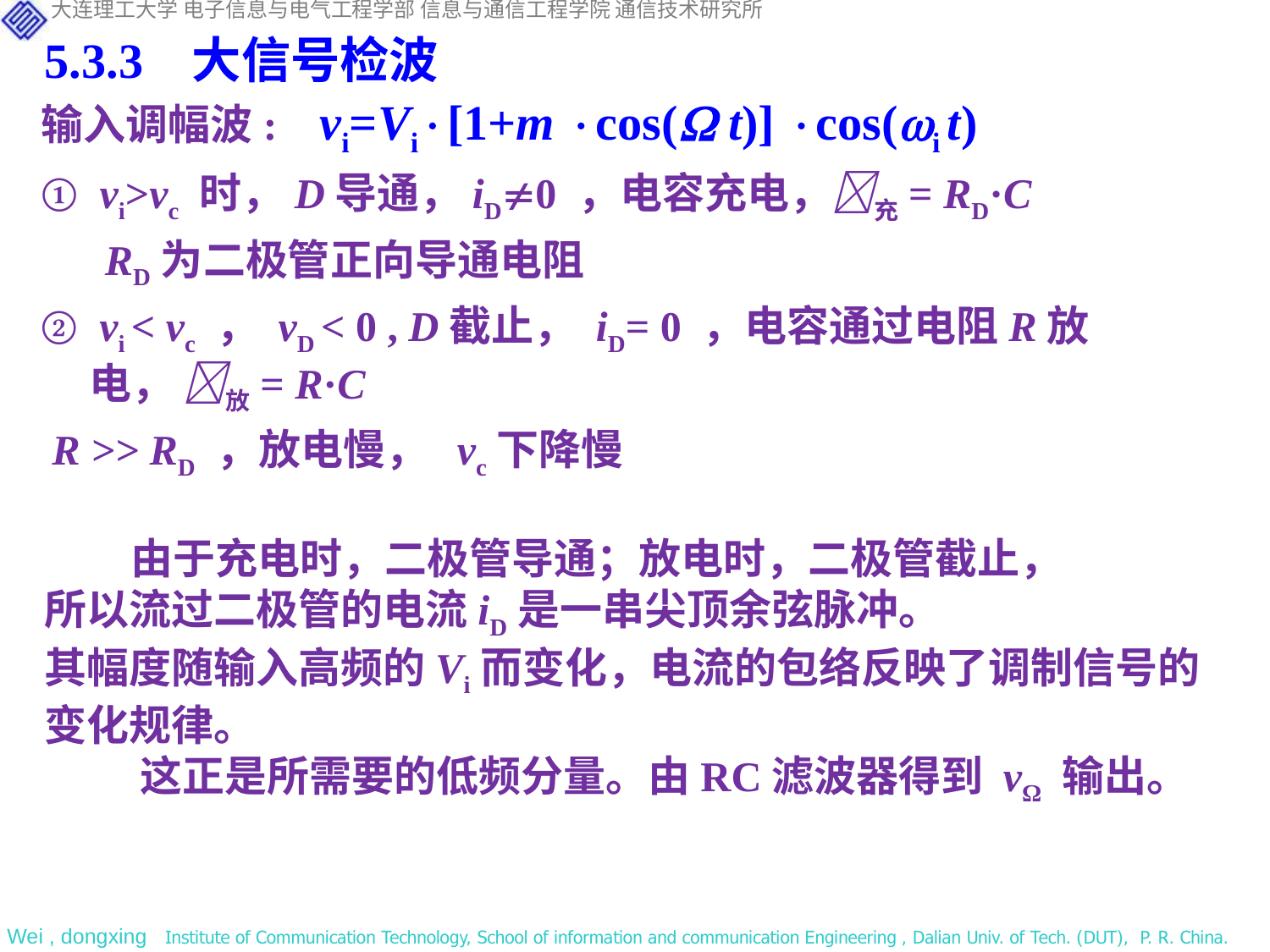

5.3.3   大信号检波
输入调幅波:    vi=Vi⋅[1+m ⋅cos(Ω t)] ⋅cos(ωi t)
①  vi>vc 时，D导通，iD≠0 ，电容充电，τ充= RD·C
      RD为二极管正向导通电阻
②  vi < vc ， vD < 0 , D截止， iD= 0 ，电容通过电阻R放电， τ放= R·C
 R >> RD ，放电慢，  vc下降慢
        由于充电时，二极管导通；放电时，二极管截止，
所以流过二极管的电流iD是一串尖顶余弦脉冲。
其幅度随输入高频的Vi而变化，电流的包络反映了调制信号的变化规律。
         这正是所需要的低频分量。由RC滤波器得到 vΩ 输出。